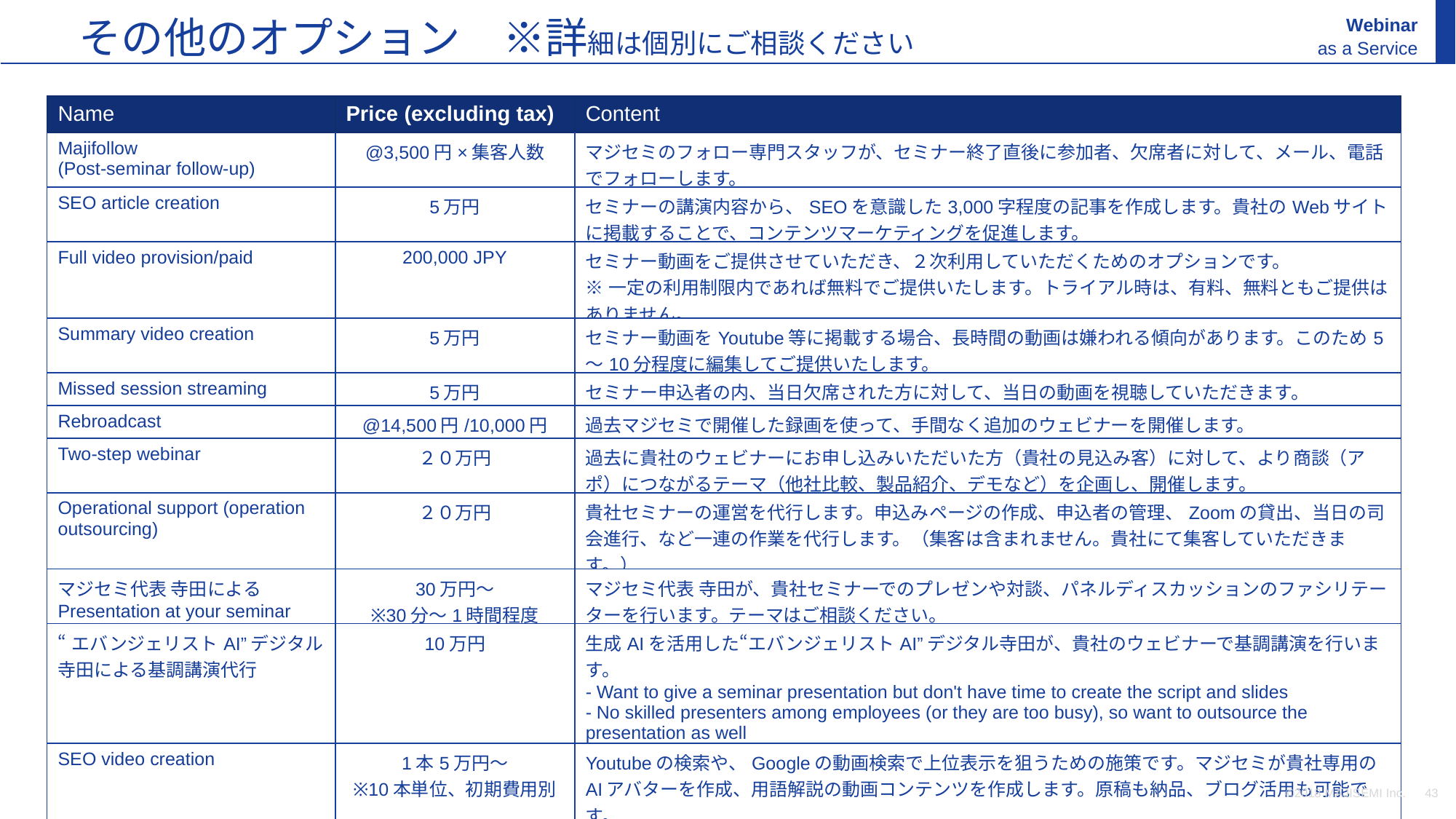

その他のオプション　※詳細は個別にご相談ください

Webinar
as a Service
| Name | Price (excluding tax) | Content |
| --- | --- | --- |
| Majifollow (Post-seminar follow-up) | @3,500円×集客人数 | マジセミのフォロー専門スタッフが、セミナー終了直後に参加者、欠席者に対して、メール、電話でフォローします。 |
| SEO article creation | 5万円 | セミナーの講演内容から、SEOを意識した3,000字程度の記事を作成します。貴社のWebサイトに掲載することで、コンテンツマーケティングを促進します。 |
| Full video provision/paid | 200,000 JPY | セミナー動画をご提供させていただき、２次利用していただくためのオプションです。 ※一定の利用制限内であれば無料でご提供いたします。トライアル時は、有料、無料ともご提供はありません。 |
| Summary video creation | 5万円 | セミナー動画をYoutube等に掲載する場合、長時間の動画は嫌われる傾向があります。このため5～10分程度に編集してご提供いたします。 |
| Missed session streaming | 5万円 | セミナー申込者の内、当日欠席された方に対して、当日の動画を視聴していただきます。 |
| Rebroadcast | @14,500円/10,000円 | 過去マジセミで開催した録画を使って、手間なく追加のウェビナーを開催します。 |
| Two-step webinar | ２０万円 | 過去に貴社のウェビナーにお申し込みいただいた方（貴社の見込み客）に対して、より商談（アポ）につながるテーマ（他社比較、製品紹介、デモなど）を企画し、開催します。 |
| Operational support (operation outsourcing) | ２０万円 | 貴社セミナーの運営を代行します。申込みページの作成、申込者の管理、Zoomの貸出、当日の司会進行、など一連の作業を代行します。（集客は含まれません。貴社にて集客していただきます。） |
| マジセミ代表 寺田による Presentation at your seminar | 30万円～ ※30分～1時間程度 | マジセミ代表 寺田が、貴社セミナーでのプレゼンや対談、パネルディスカッションのファシリテーターを行います。テーマはご相談ください。 |
| “エバンジェリストAI”デジタル寺田による基調講演代行 | 10万円 | 生成AIを活用した“エバンジェリストAI”デジタル寺田が、貴社のウェビナーで基調講演を行います。 - Want to give a seminar presentation but don't have time to create the script and slides - No skilled presenters among employees (or they are too busy), so want to outsource the presentation as well |
| SEO video creation | 1本5万円～ ※10本単位、初期費用別 | Youtubeの検索や、Googleの動画検索で上位表示を狙うための施策です。マジセミが貴社専用のAIアバターを作成、用語解説の動画コンテンツを作成します。原稿も納品、ブログ活用も可能です。 |
| Product comparison video creation | 50万円～ ※初期費用別 | 貴社の製品の強みを強力に認知させるための競合製品比較動画を作成します。マジセミが貴社専用のAIアバターを作成、製品比較動画コンテンツを作成します。ウェビナーでの配信も可能です。 |
©2018 MAJISEMI Inc.
43